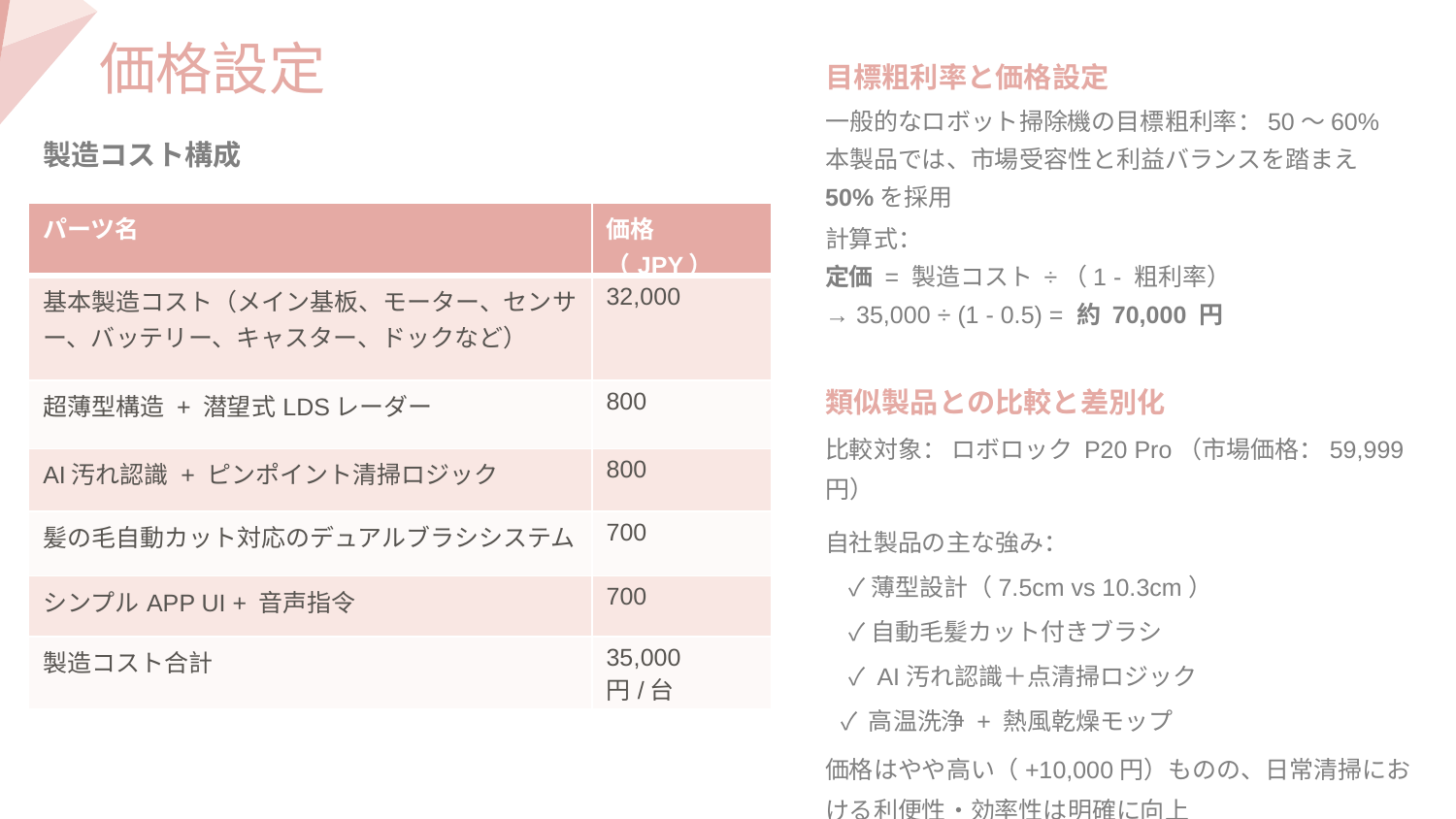

価格設定
目標粗利率と価格設定
一般的なロボット掃除機の目標粗利率：50〜60%
本製品では、市場受容性と利益バランスを踏まえ50%を採用
計算式：
定価 = 製造コスト ÷（1 - 粗利率）
→ 35,000 ÷ (1 - 0.5) = 約 70,000 円
製造コスト構成
| パーツ名 | 価格（JPY） |
| --- | --- |
| 基本製造コスト（メイン基板、モーター、センサー、バッテリー、キャスター、ドックなど） | 32,000 |
| 超薄型構造 + 潜望式LDSレーダー | 800 |
| AI汚れ認識 + ピンポイント清掃ロジック | 800 |
| 髪の毛自動カット対応のデュアルブラシシステム | 700 |
| シンプルAPP UI + 音声指令 | 700 |
| 製造コスト合計 | 35,000 円/台 |
類似製品との比較と差別化
比較対象： ロボロック P20 Pro（市場価格：59,999円）
自社製品の主な強み：
　✓ 薄型設計（7.5cm vs 10.3cm）
　✓ 自動毛髪カット付きブラシ
　✓ AI汚れ認識＋点清掃ロジック
   ✓ 高温洗浄 + 熱風乾燥モップ
価格はやや高い（+10,000円）ものの、日常清掃における利便性・効率性は明確に向上